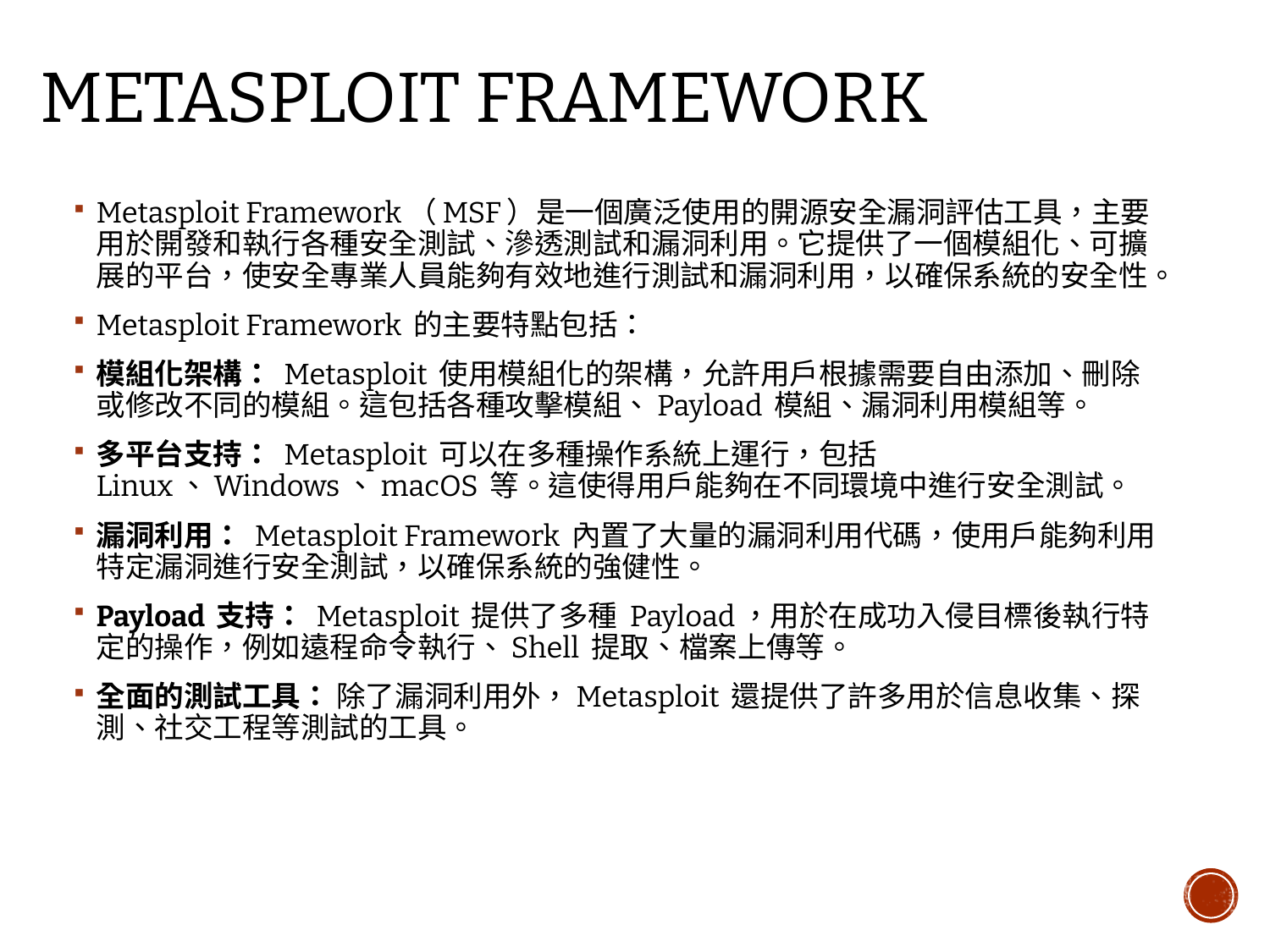

# Metasploit Framework
Metasploit Framework（MSF）是一個廣泛使用的開源安全漏洞評估工具，主要用於開發和執行各種安全測試、滲透測試和漏洞利用。它提供了一個模組化、可擴展的平台，使安全專業人員能夠有效地進行測試和漏洞利用，以確保系統的安全性。
Metasploit Framework 的主要特點包括：
模組化架構： Metasploit 使用模組化的架構，允許用戶根據需要自由添加、刪除或修改不同的模組。這包括各種攻擊模組、Payload 模組、漏洞利用模組等。
多平台支持： Metasploit 可以在多種操作系統上運行，包括 Linux、Windows、macOS 等。這使得用戶能夠在不同環境中進行安全測試。
漏洞利用： Metasploit Framework 內置了大量的漏洞利用代碼，使用戶能夠利用特定漏洞進行安全測試，以確保系統的強健性。
Payload 支持： Metasploit 提供了多種 Payload，用於在成功入侵目標後執行特定的操作，例如遠程命令執行、Shell 提取、檔案上傳等。
全面的測試工具： 除了漏洞利用外，Metasploit 還提供了許多用於信息收集、探測、社交工程等測試的工具。